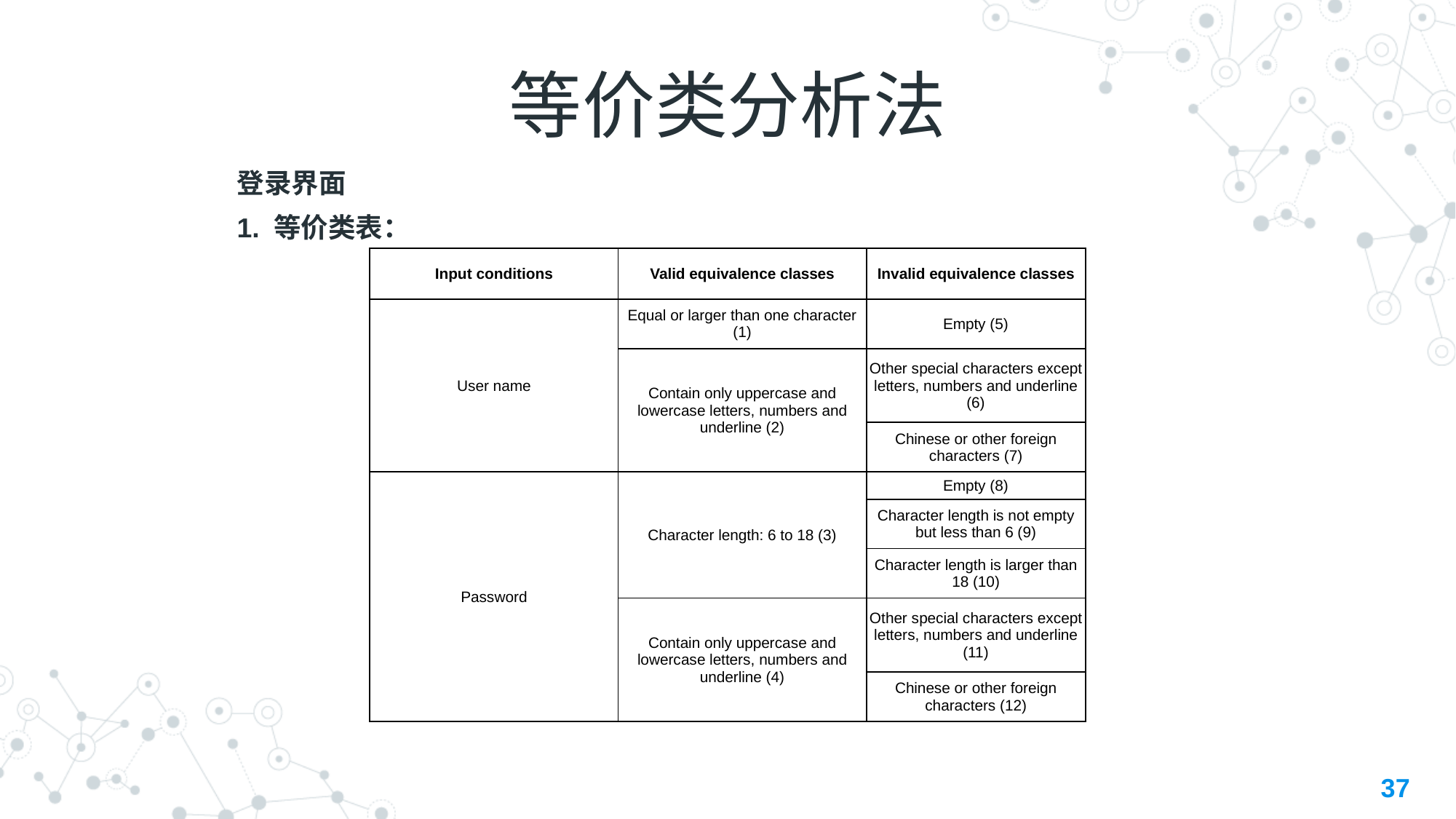

# 等价类分析法
登录界面
1. 等价类表：
| Input conditions | Valid equivalence classes | Invalid equivalence classes |
| --- | --- | --- |
| User name | Equal or larger than one character (1) | Empty (5) |
|  | Contain only uppercase and lowercase letters, numbers and underline (2) | Other special characters except letters, numbers and underline (6) |
|  |  | Chinese or other foreign characters (7) |
| Password | Character length: 6 to 18 (3) | Empty (8) |
|  |  | Character length is not empty but less than 6 (9) |
|  |  | Character length is larger than 18 (10) |
|  | Contain only uppercase and lowercase letters, numbers and underline (4) | Other special characters except letters, numbers and underline (11) |
|  |  | Chinese or other foreign characters (12) |
37